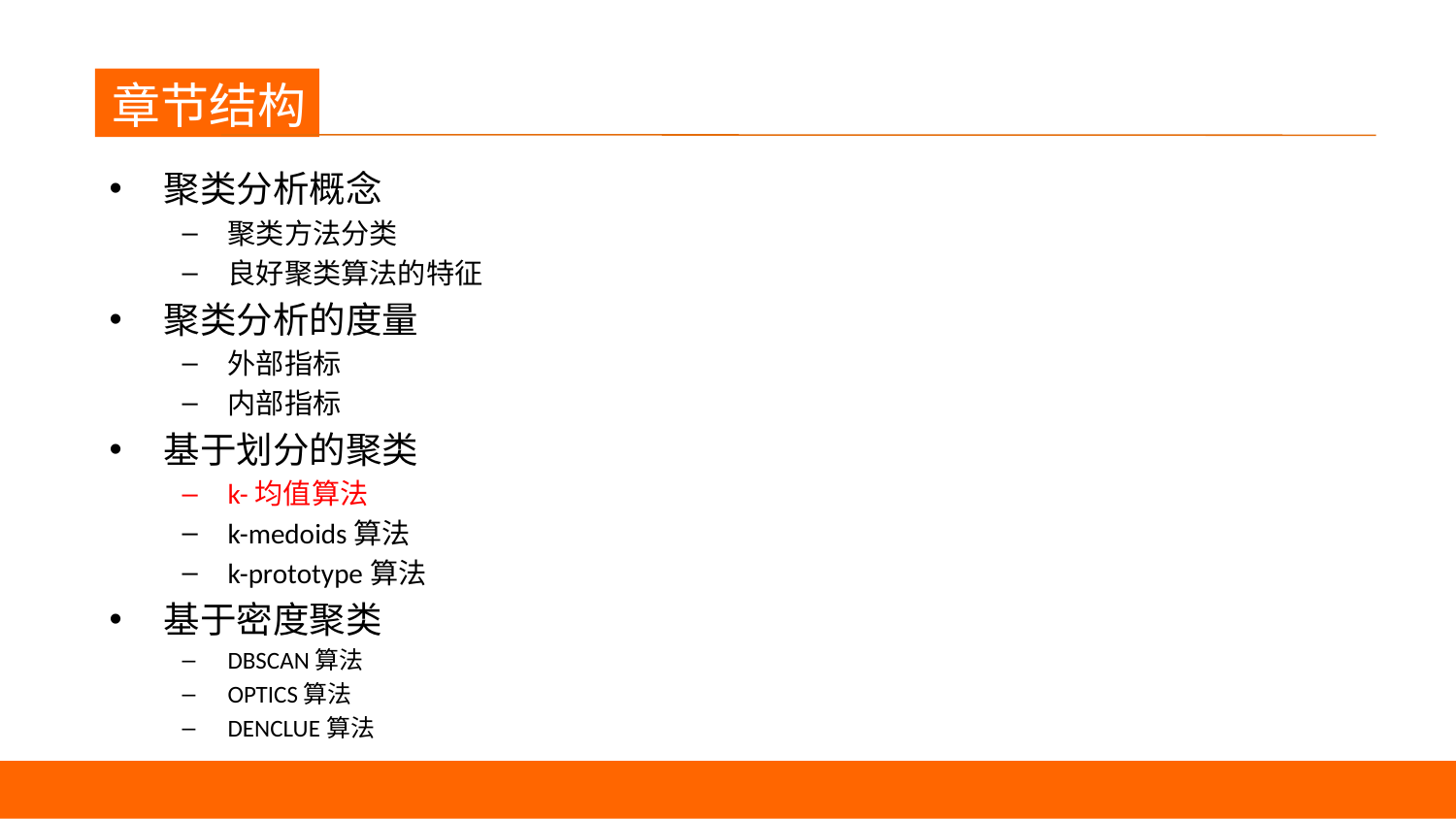

章节结构
聚类分析概念
聚类方法分类
良好聚类算法的特征
聚类分析的度量
外部指标
内部指标
基于划分的聚类
k-均值算法
k-medoids算法
k-prototype算法
基于密度聚类
DBSCAN算法
OPTICS算法
DENCLUE算法